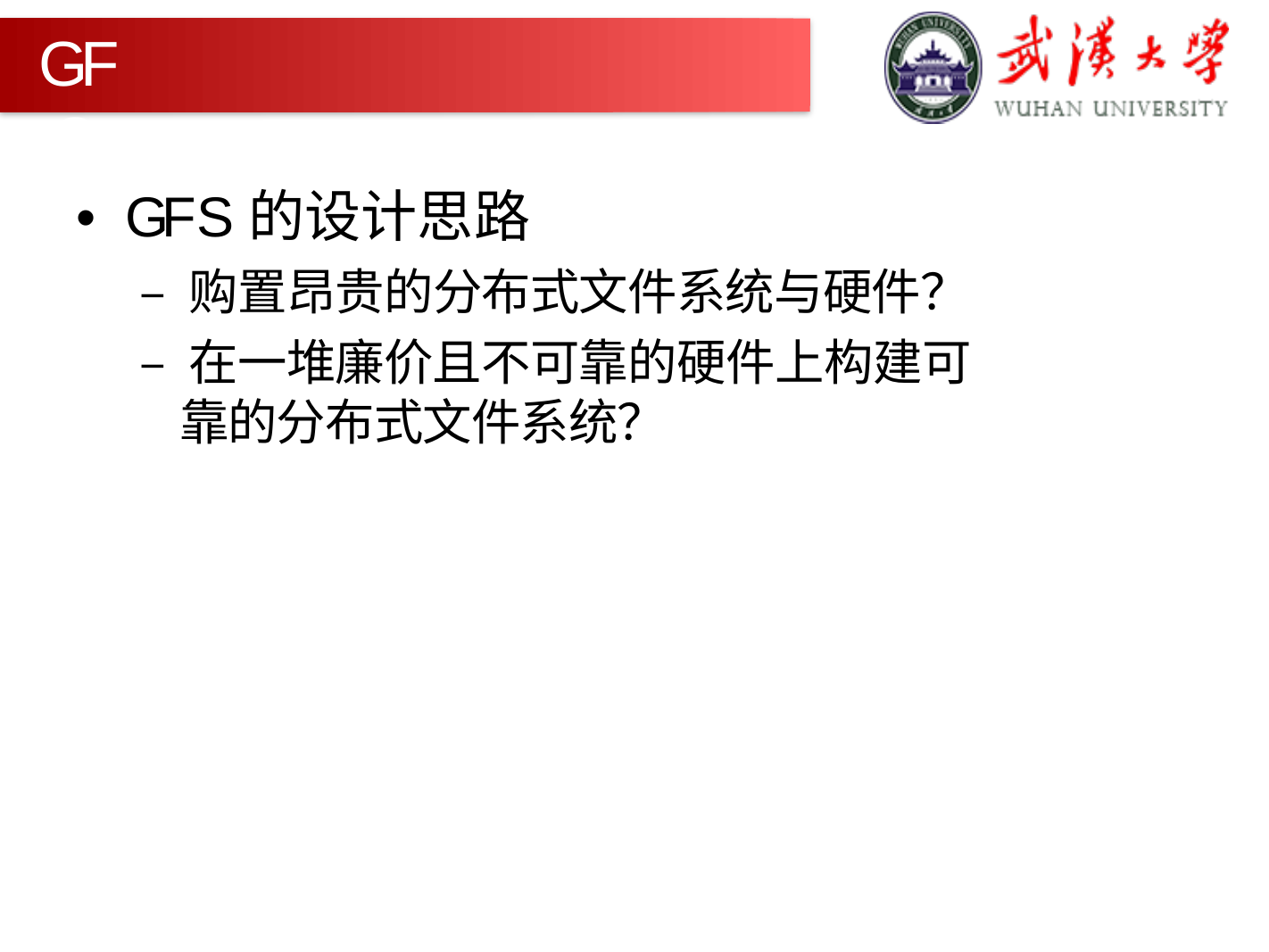

GFS
•	GFS的设计思路
– 购置昂贵的分布式文件系统与硬件？

– 在一堆廉价且不可靠的硬件上构建可
靠的分布式文件系统？